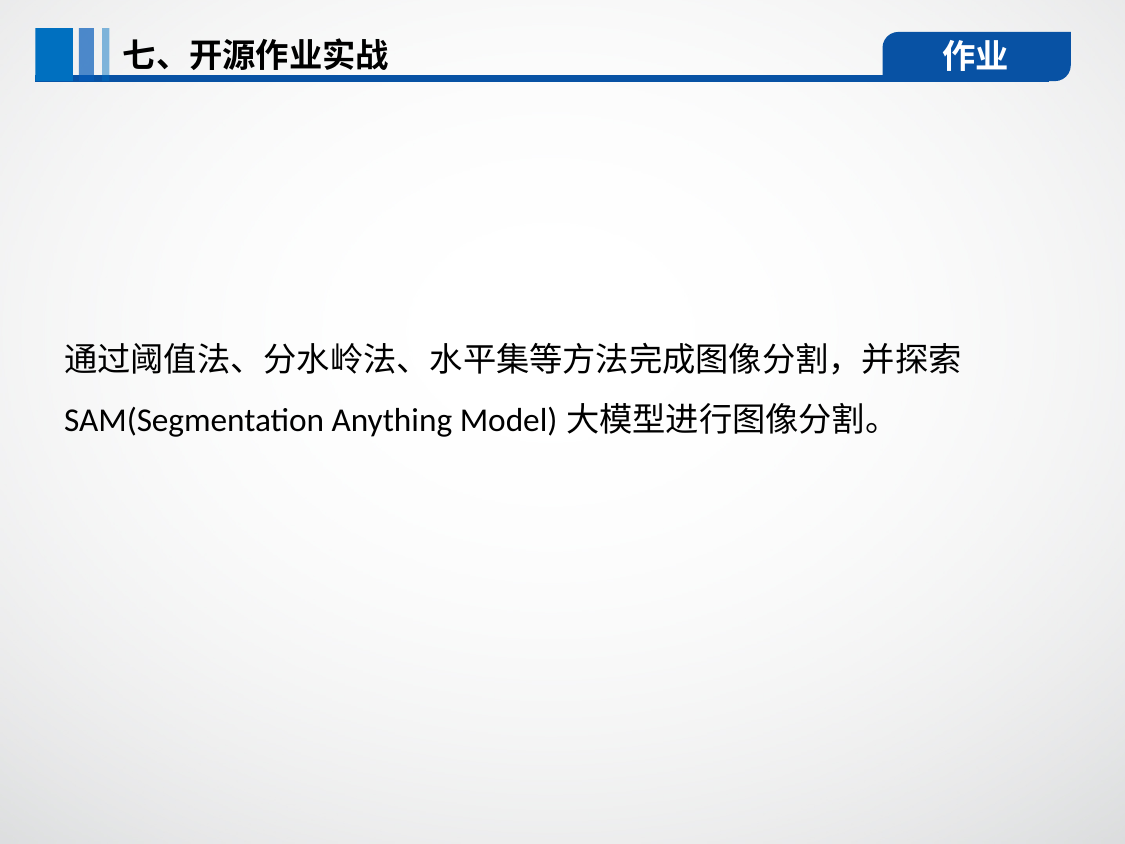

七、开源作业实战
作业
通过阈值法、分水岭法、水平集等方法完成图像分割，并探索SAM(Segmentation Anything Model)大模型进行图像分割。
89